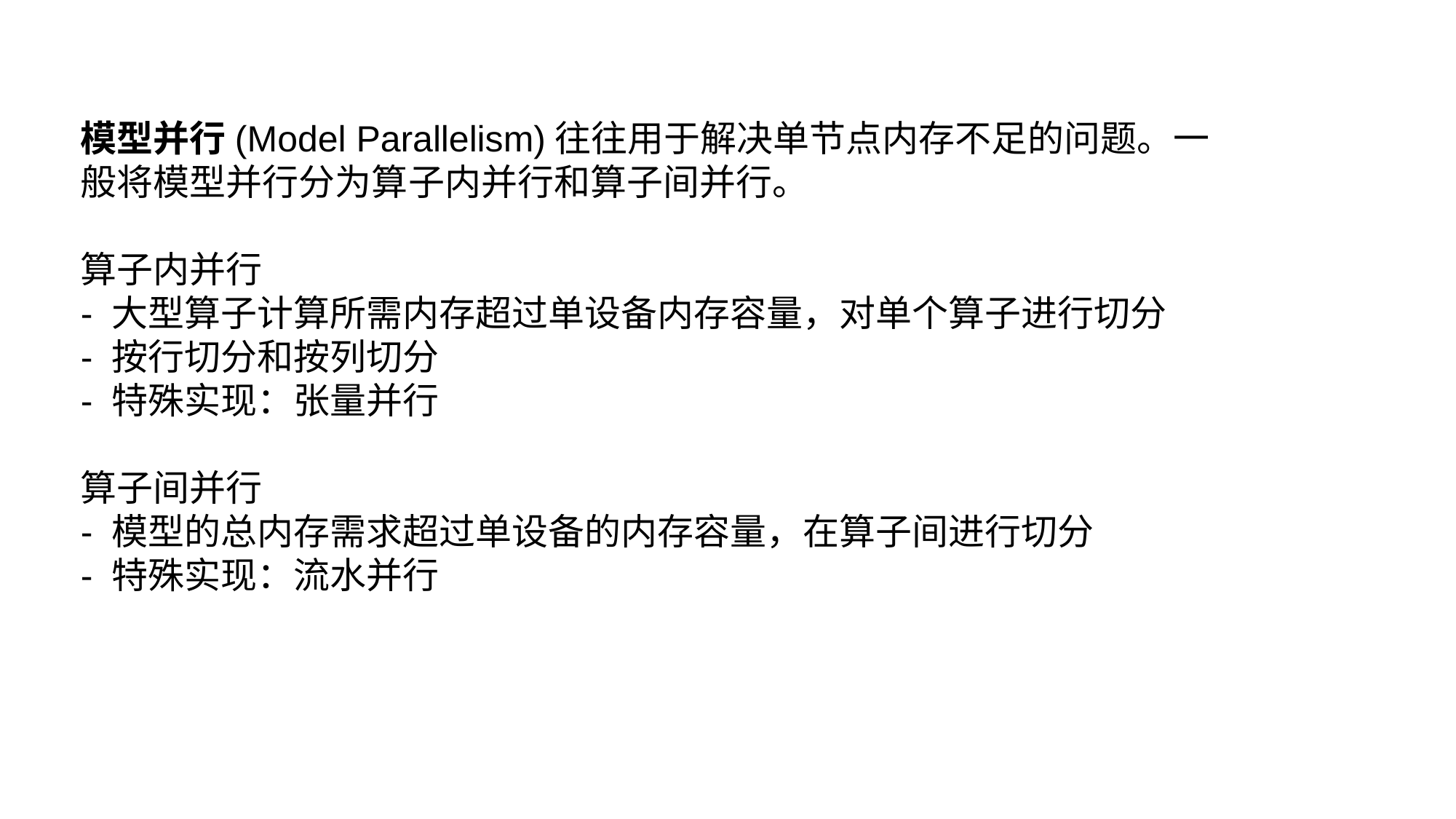

模型并行(Model Parallelism)往往用于解决单节点内存不足的问题。一般将模型并行分为算子内并行和算子间并行。

算子内并行
- 大型算子计算所需内存超过单设备内存容量，对单个算子进行切分
- 按行切分和按列切分
- 特殊实现：张量并行

算子间并行
- 模型的总内存需求超过单设备的内存容量，在算子间进行切分
- 特殊实现：流水并行